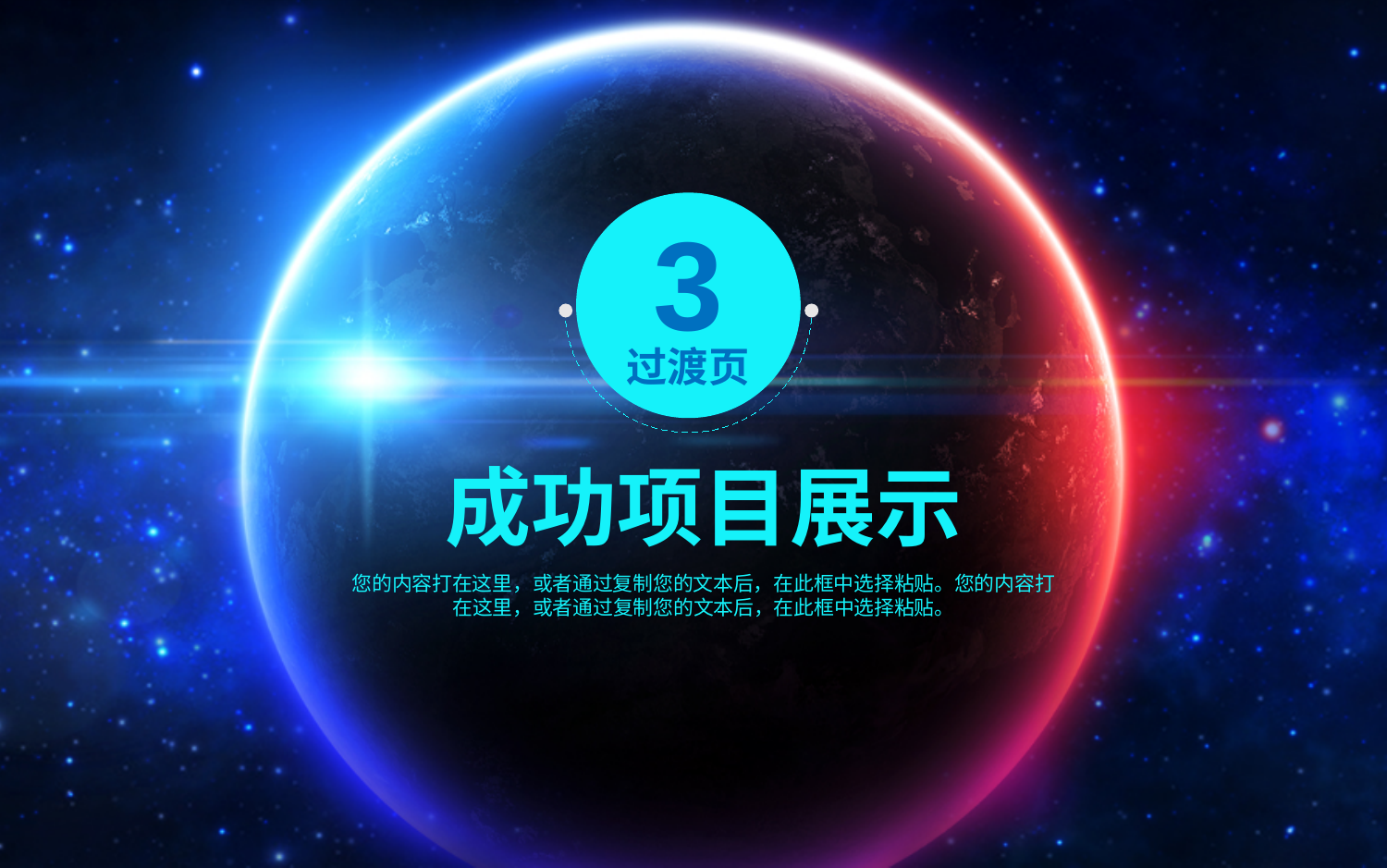

3

过渡页
成功项目展示
您的内容打在这里，或者通过复制您的文本后，在此框中选择粘贴。您的内容打在这里，或者通过复制您的文本后，在此框中选择粘贴。